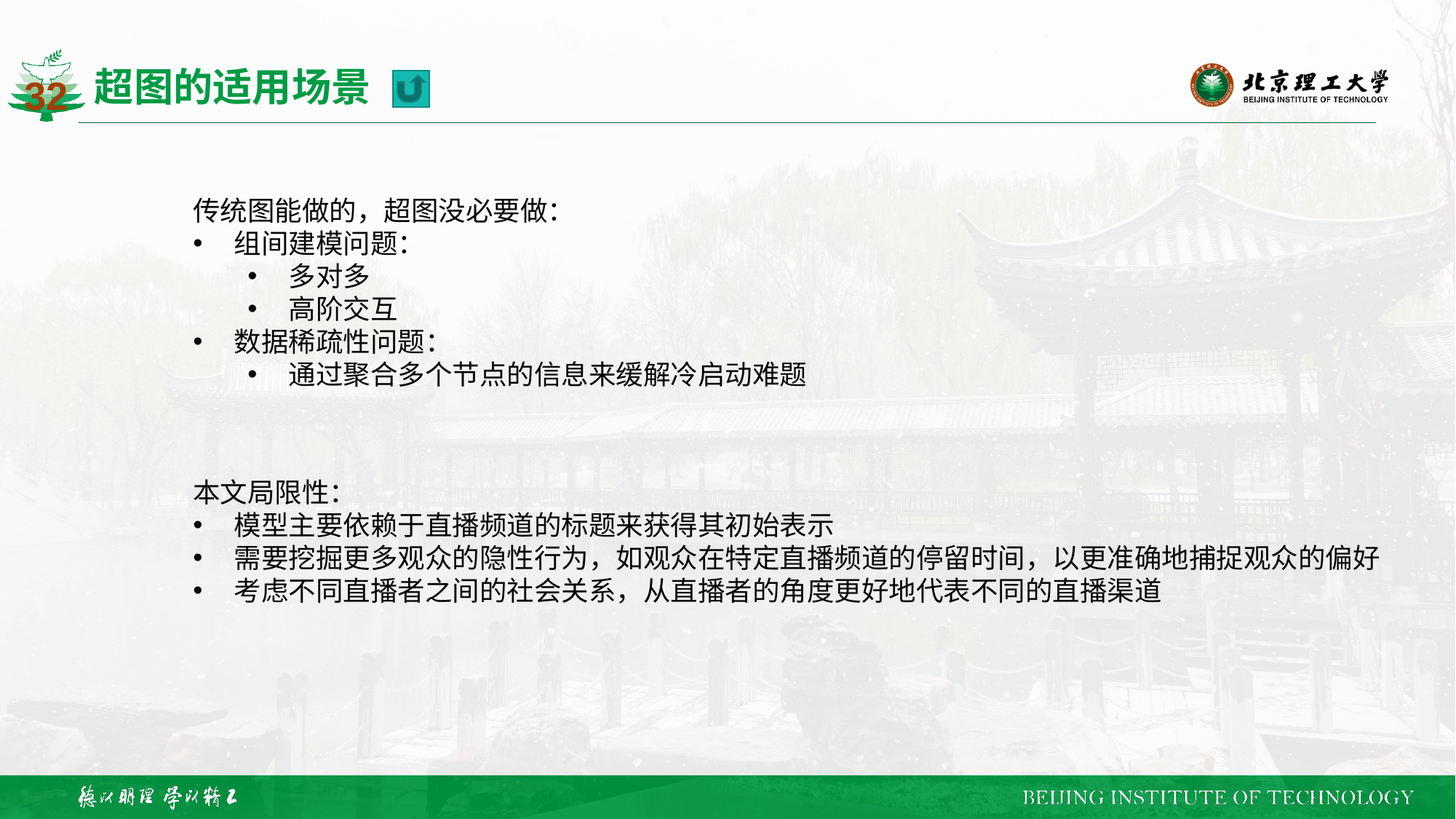

# 超图的适用场景

传统图能做的，超图没必要做：
组间建模问题：
多对多
高阶交互
数据稀疏性问题：
通过聚合多个节点的信息来缓解冷启动难题
本文局限性：
模型主要依赖于直播频道的标题来获得其初始表示
需要挖掘更多观众的隐性行为，如观众在特定直播频道的停留时间，以更准确地捕捉观众的偏好
考虑不同直播者之间的社会关系，从直播者的角度更好地代表不同的直播渠道